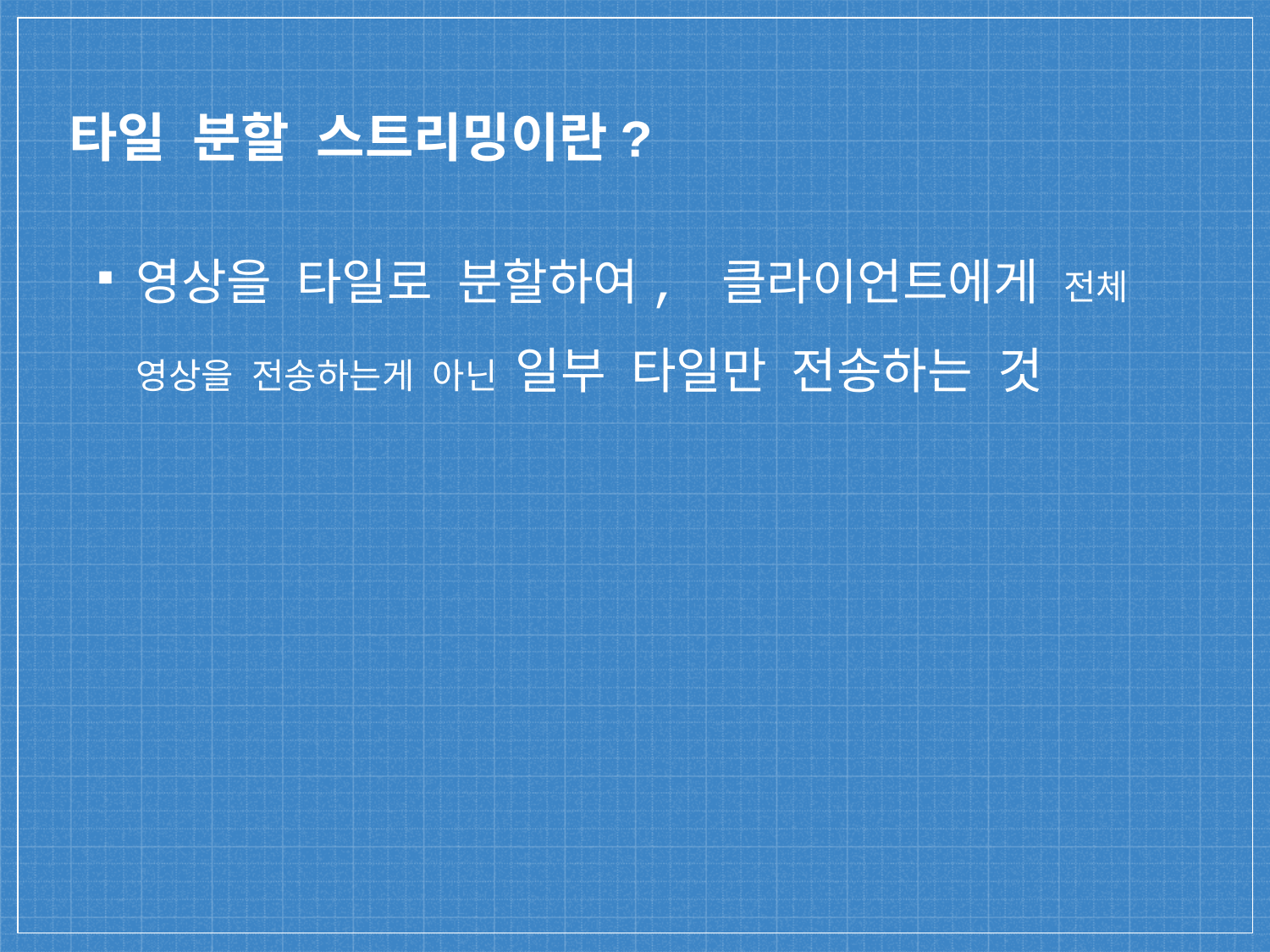

# 타일 분할 스트리밍이란?
영상을 타일로 분할하여, 클라이언트에게 전체 영상을 전송하는게 아닌 일부 타일만 전송하는 것